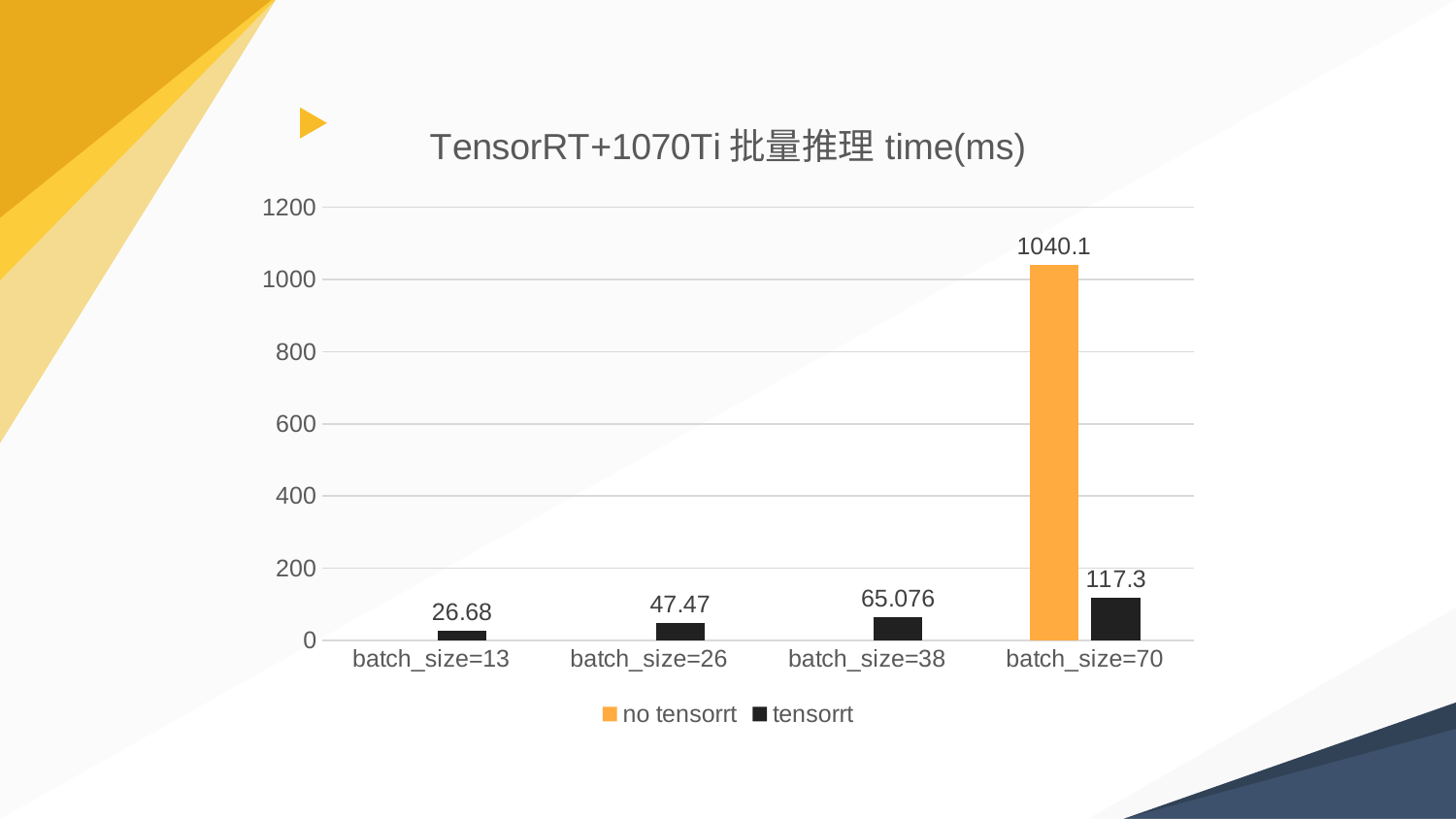

### Chart: TensorRT+1070Ti批量推理time(ms)

| Category | no tensorrt | tensorrt |
|---|---|---|
| batch_size=13 | None | 26.68 |
| batch_size=26 | None | 47.47 |
| batch_size=38 | None | 65.076 |
| batch_size=70 | 1040.1 | 117.3 |